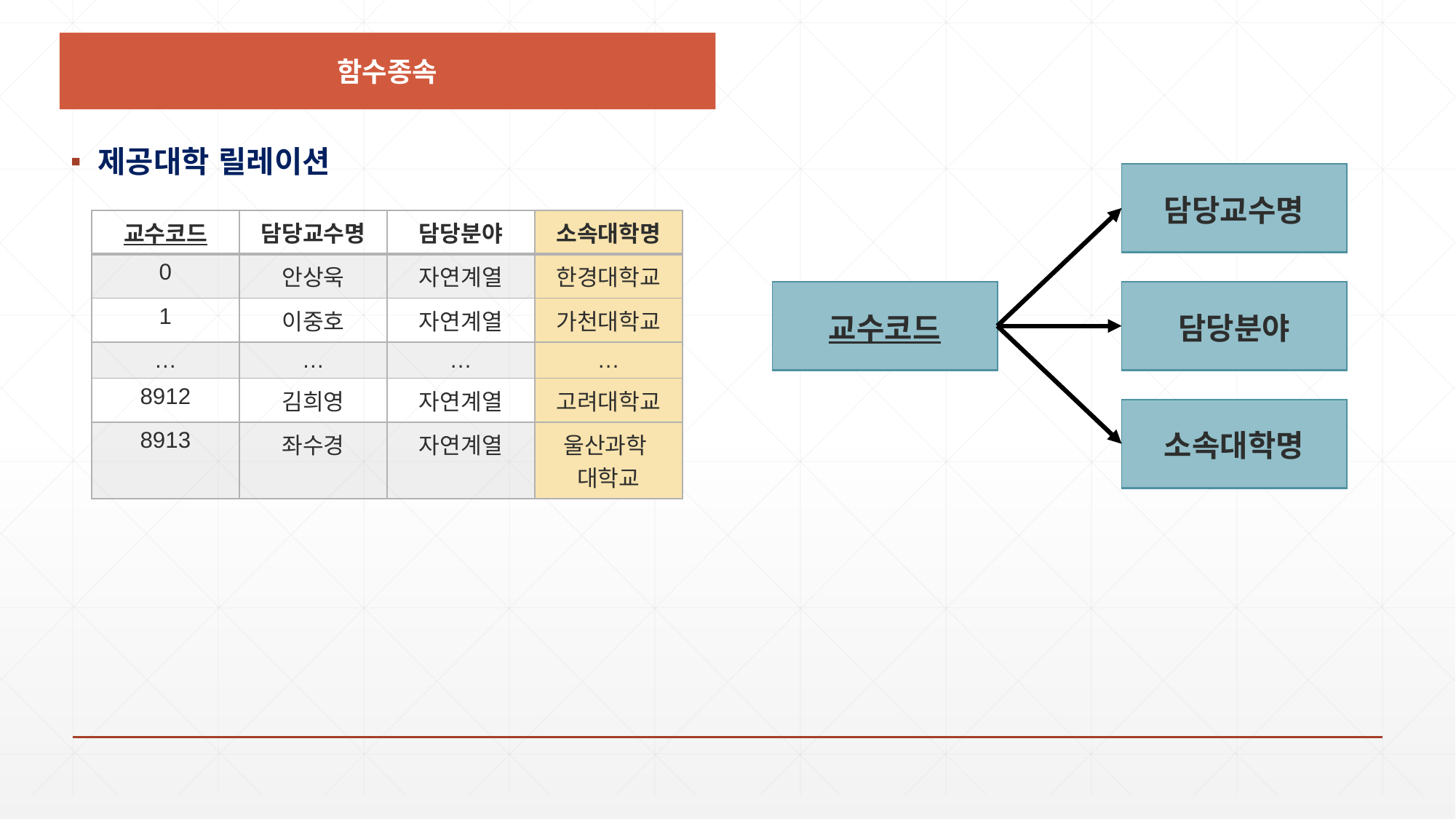

함수종속
제공대학 릴레이션
| 담당교수명 |
| --- |
| 교수코드 | 담당교수명 | 담당분야 | 소속대학명 |
| --- | --- | --- | --- |
| 0 | 안상욱 | 자연계열 | 한경대학교 |
| 1 | 이중호 | 자연계열 | 가천대학교 |
| … | … | … | … |
| 8912 | 김희영 | 자연계열 | 고려대학교 |
| 8913 | 좌수경 | 자연계열 | 울산과학 대학교 |
| 담당분야 |
| --- |
| 교수코드 |
| --- |
| 소속대학명 |
| --- |